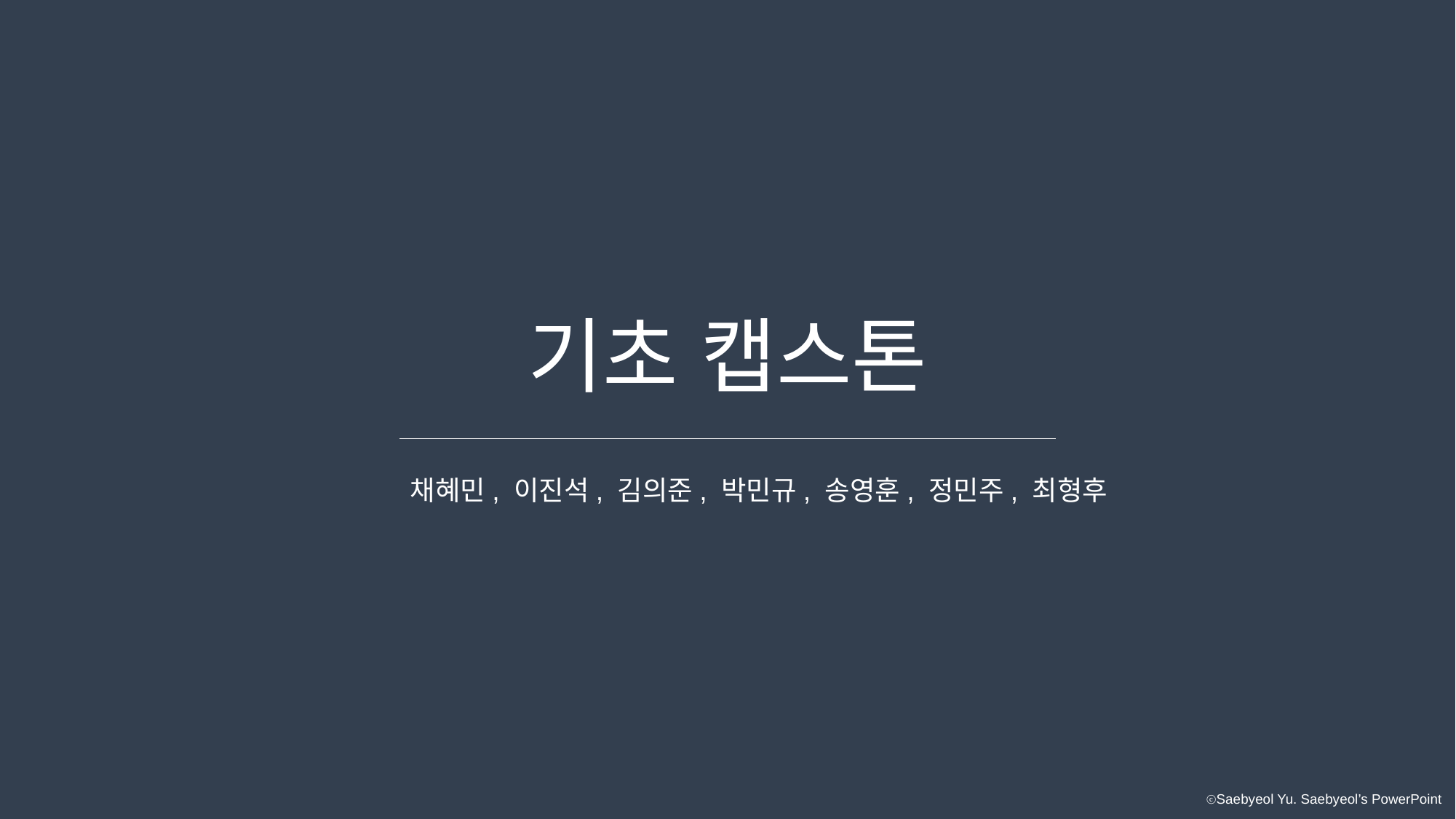

기초 캡스톤
채혜민, 이진석, 김의준, 박민규, 송영훈, 정민주, 최형후